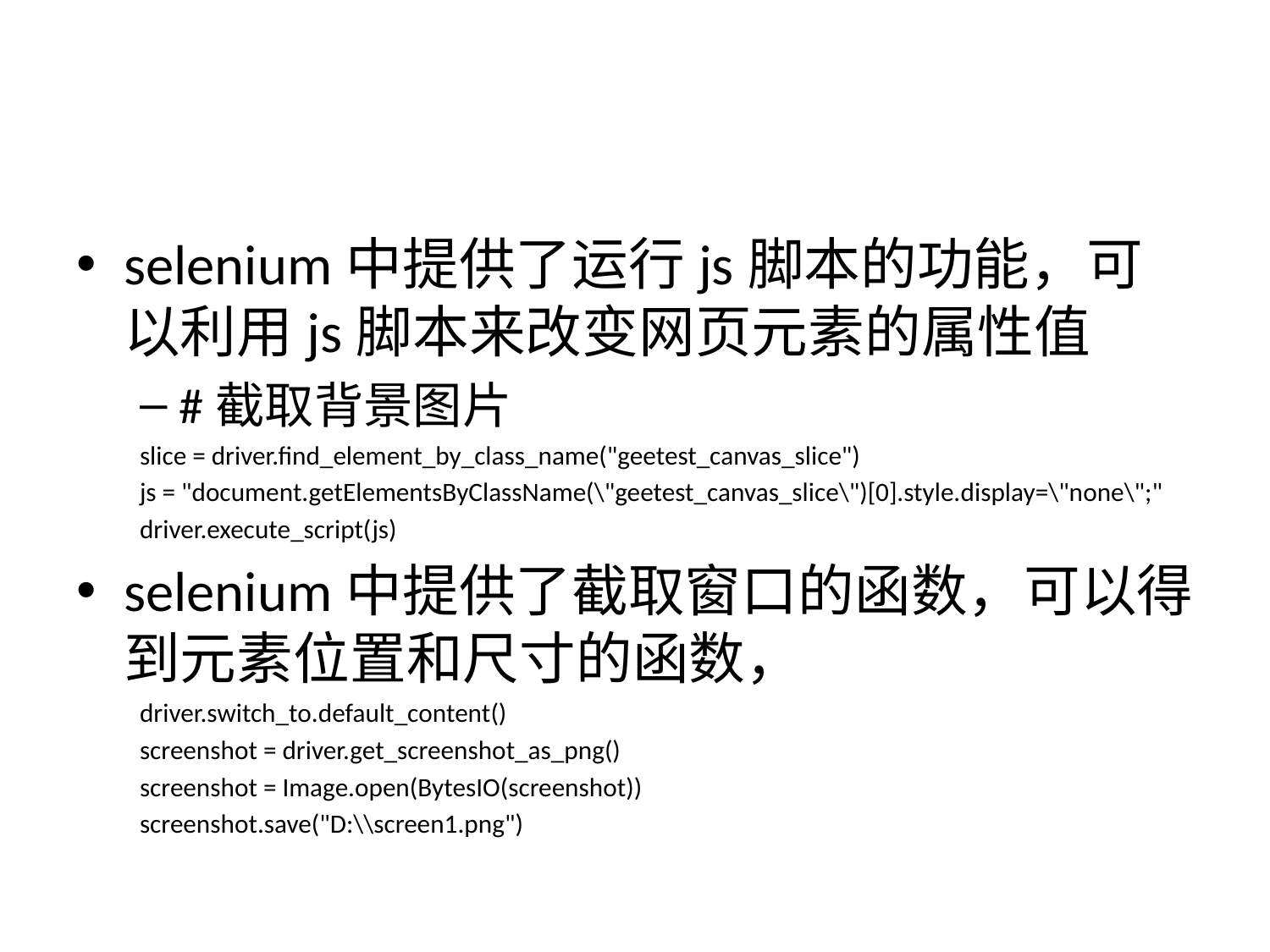

#
selenium中提供了运行js脚本的功能，可以利用js脚本来改变网页元素的属性值
#截取背景图片
slice = driver.find_element_by_class_name("geetest_canvas_slice")
js = "document.getElementsByClassName(\"geetest_canvas_slice\")[0].style.display=\"none\";"
driver.execute_script(js)
selenium中提供了截取窗口的函数，可以得到元素位置和尺寸的函数，
driver.switch_to.default_content()
screenshot = driver.get_screenshot_as_png()
screenshot = Image.open(BytesIO(screenshot))
screenshot.save("D:\\screen1.png")